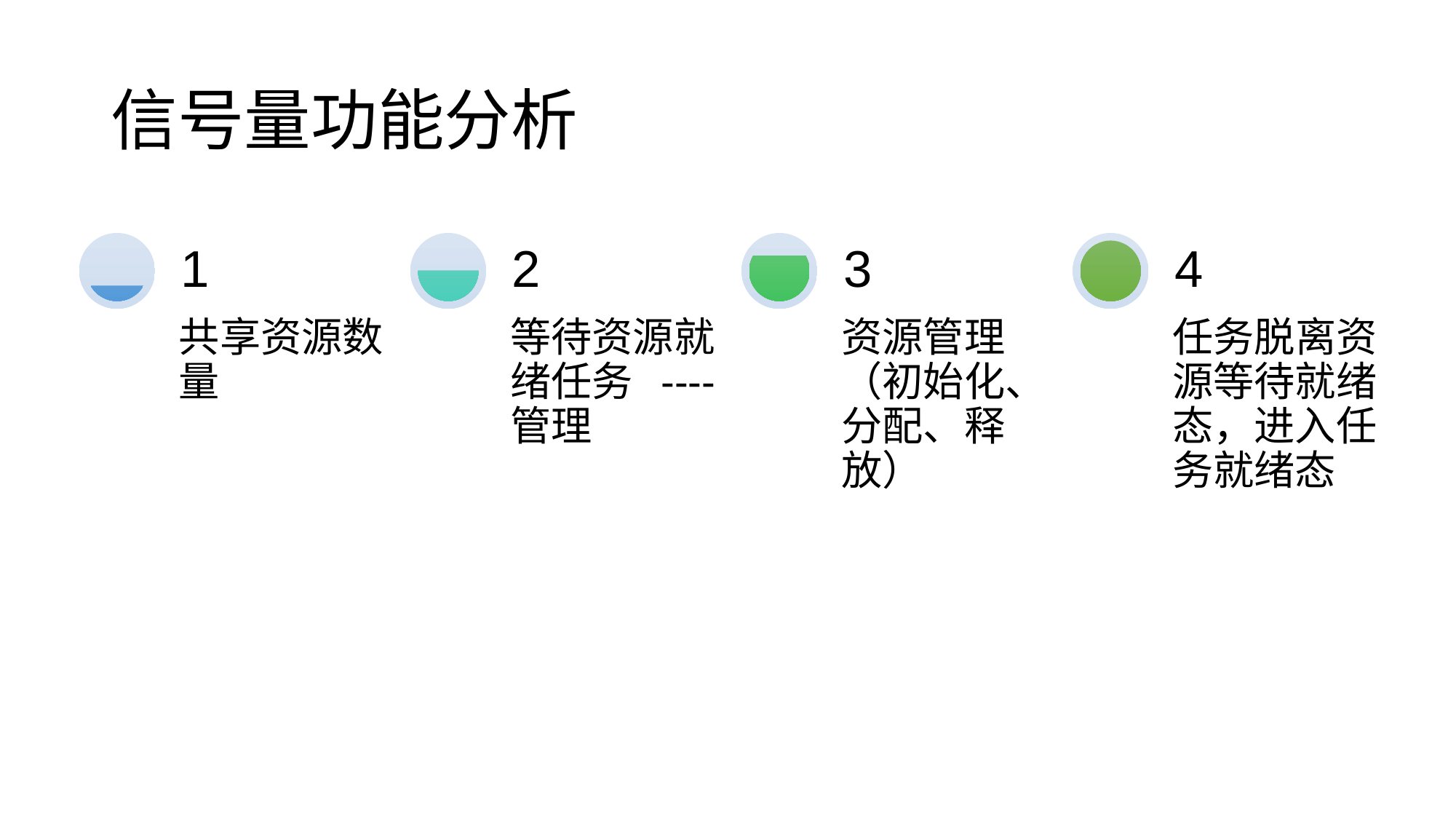

# 信号量功能分析
共享资源数量
1
等待资源就绪任务  ---- 管理
2
资源管理（初始化、分配、释放）
3
任务脱离资源等待就绪态，进入任务就绪态
4